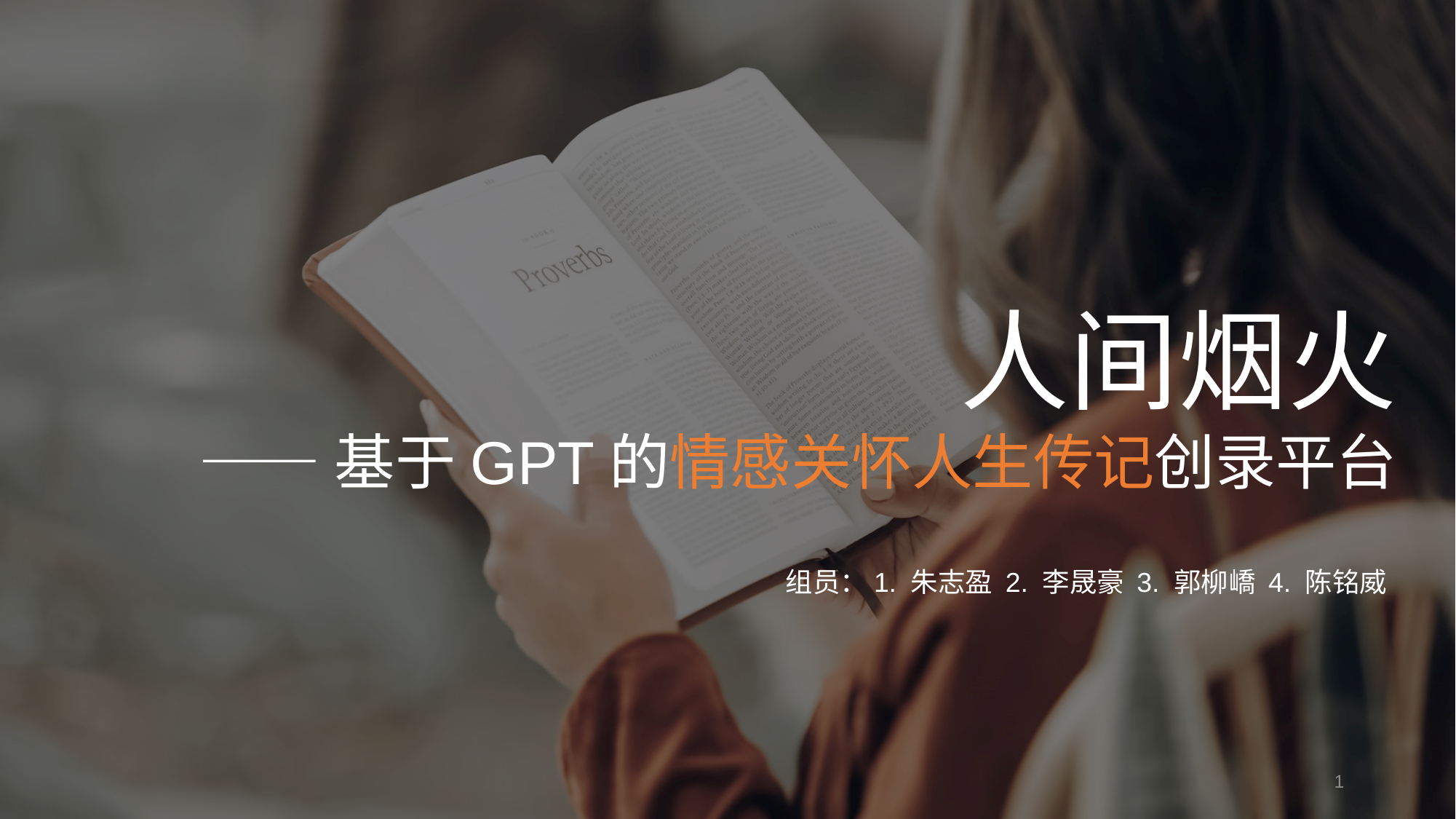

人间烟火
——基于GPT的情感关怀人生传记创录平台

组员：1. 朱志盈 2. 李晟豪 3. 郭柳嶠 4. 陈铭威

1